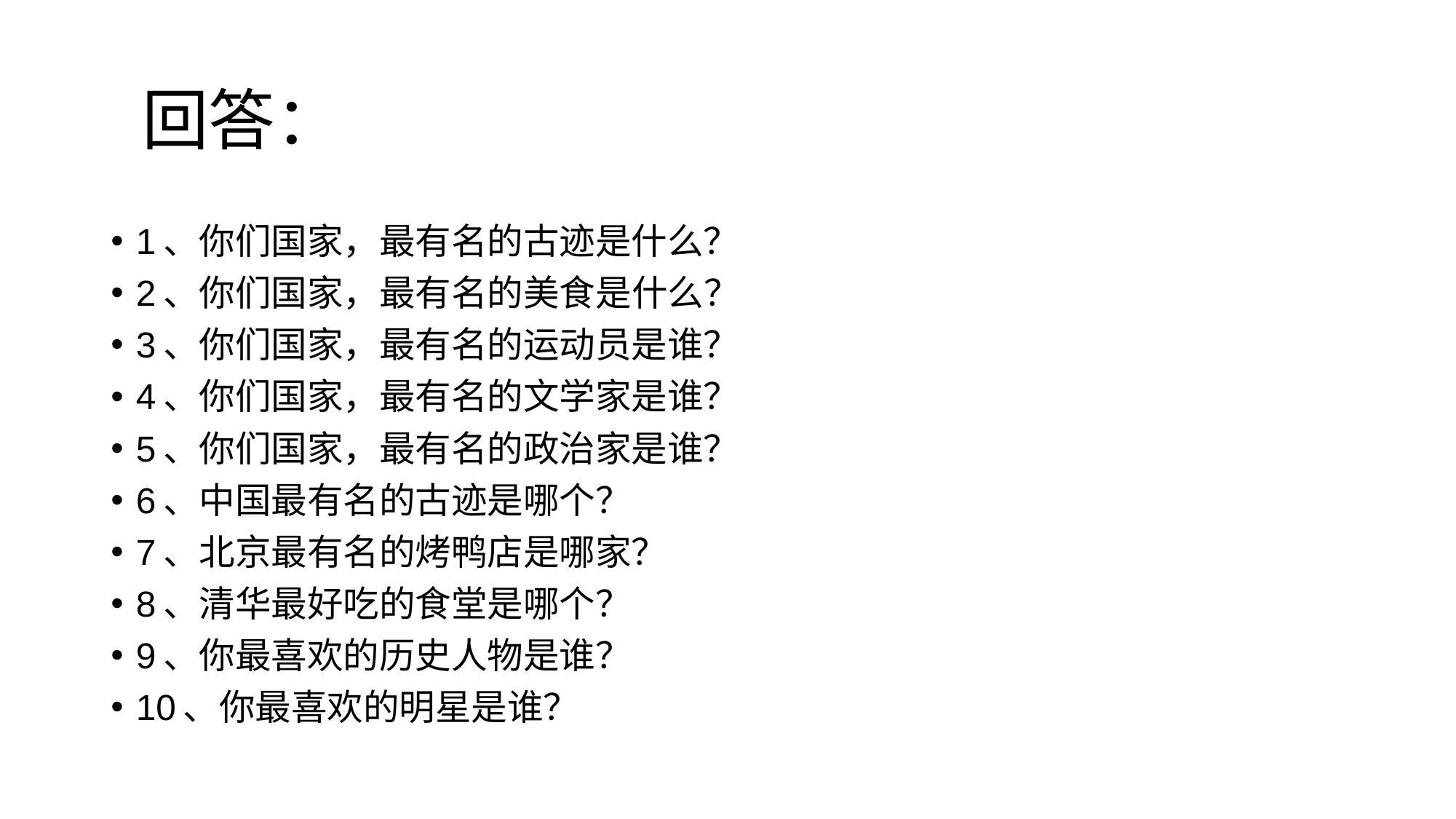

# 回答：
1、你们国家，最有名的古迹是什么？
2、你们国家，最有名的美食是什么？
3、你们国家，最有名的运动员是谁？
4、你们国家，最有名的文学家是谁？
5、你们国家，最有名的政治家是谁？
6、中国最有名的古迹是哪个？
7、北京最有名的烤鸭店是哪家？
8、清华最好吃的食堂是哪个？
9、你最喜欢的历史人物是谁？
10、你最喜欢的明星是谁？